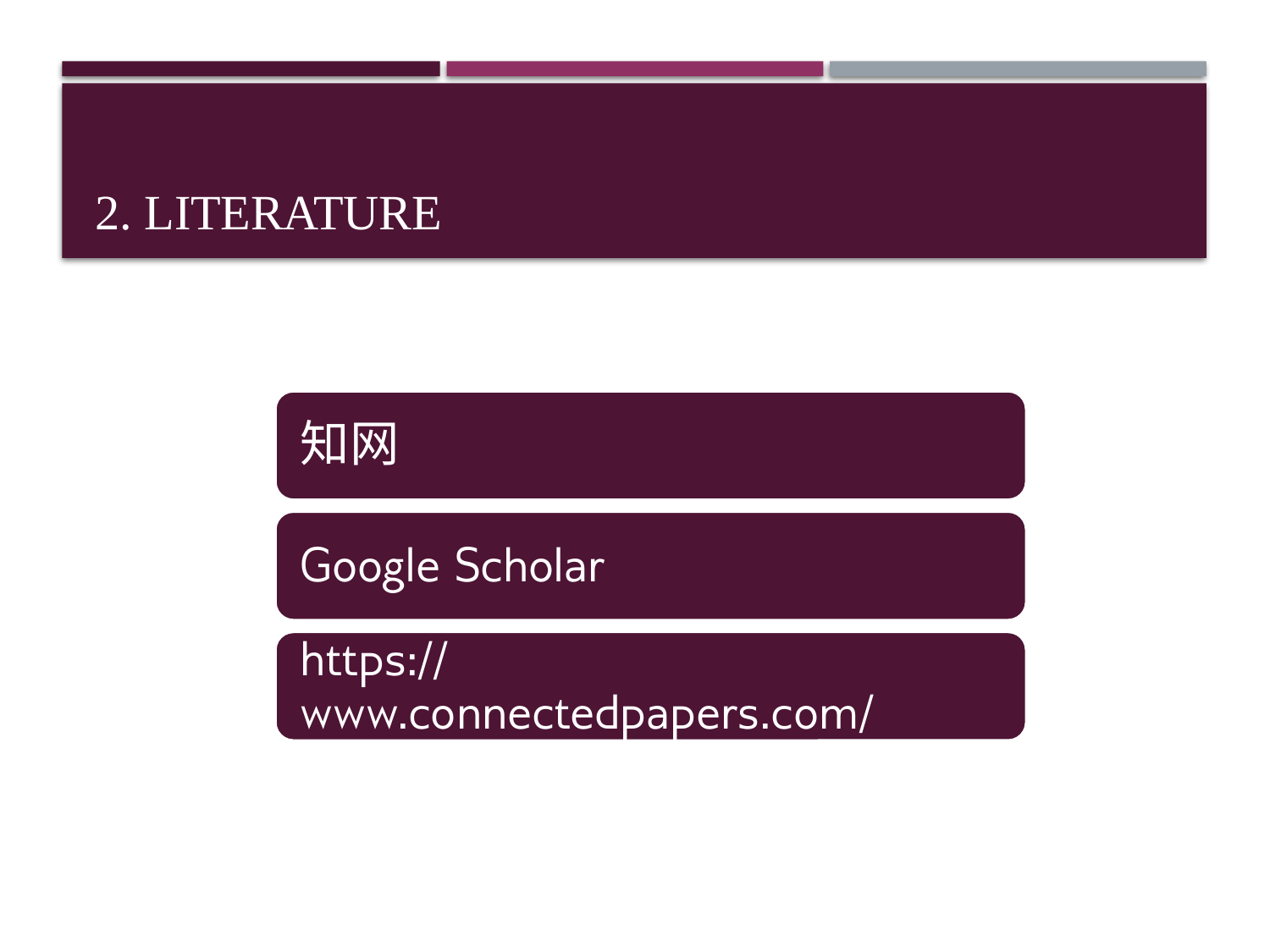

# 2. Literature
知网
Google Scholar
https://www.connectedpapers.com/